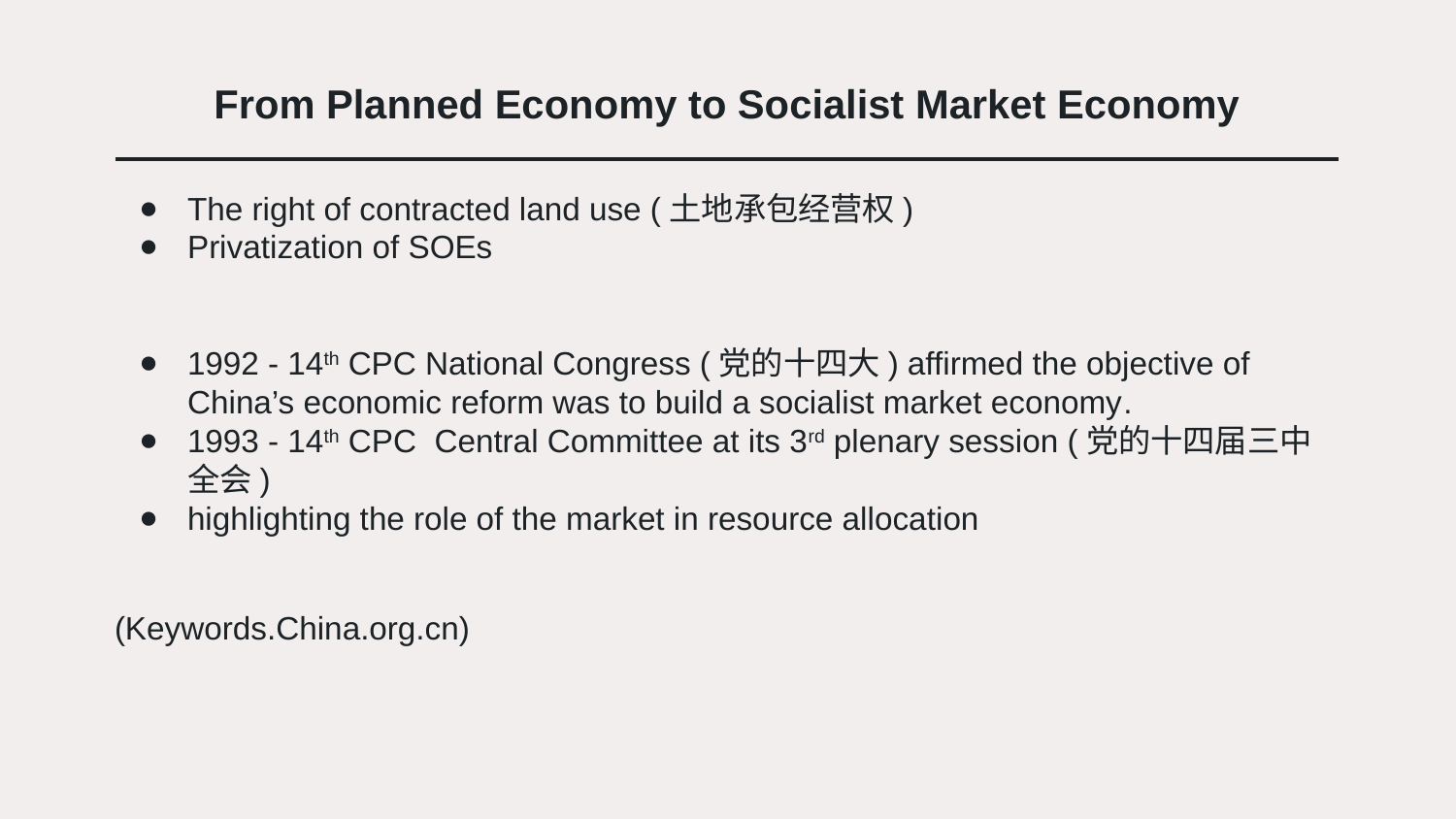

# From Planned Economy to Socialist Market Economy
The right of contracted land use (土地承包经营权)
Privatization of SOEs

1992 - 14th CPC National Congress (党的十四大) affirmed the objective of China’s economic reform was to build a socialist market economy.
1993 - 14th CPC  Central Committee at its 3rd plenary session (党的十四届三中全会)
highlighting the role of the market in resource allocation

(Keywords.China.org.cn)